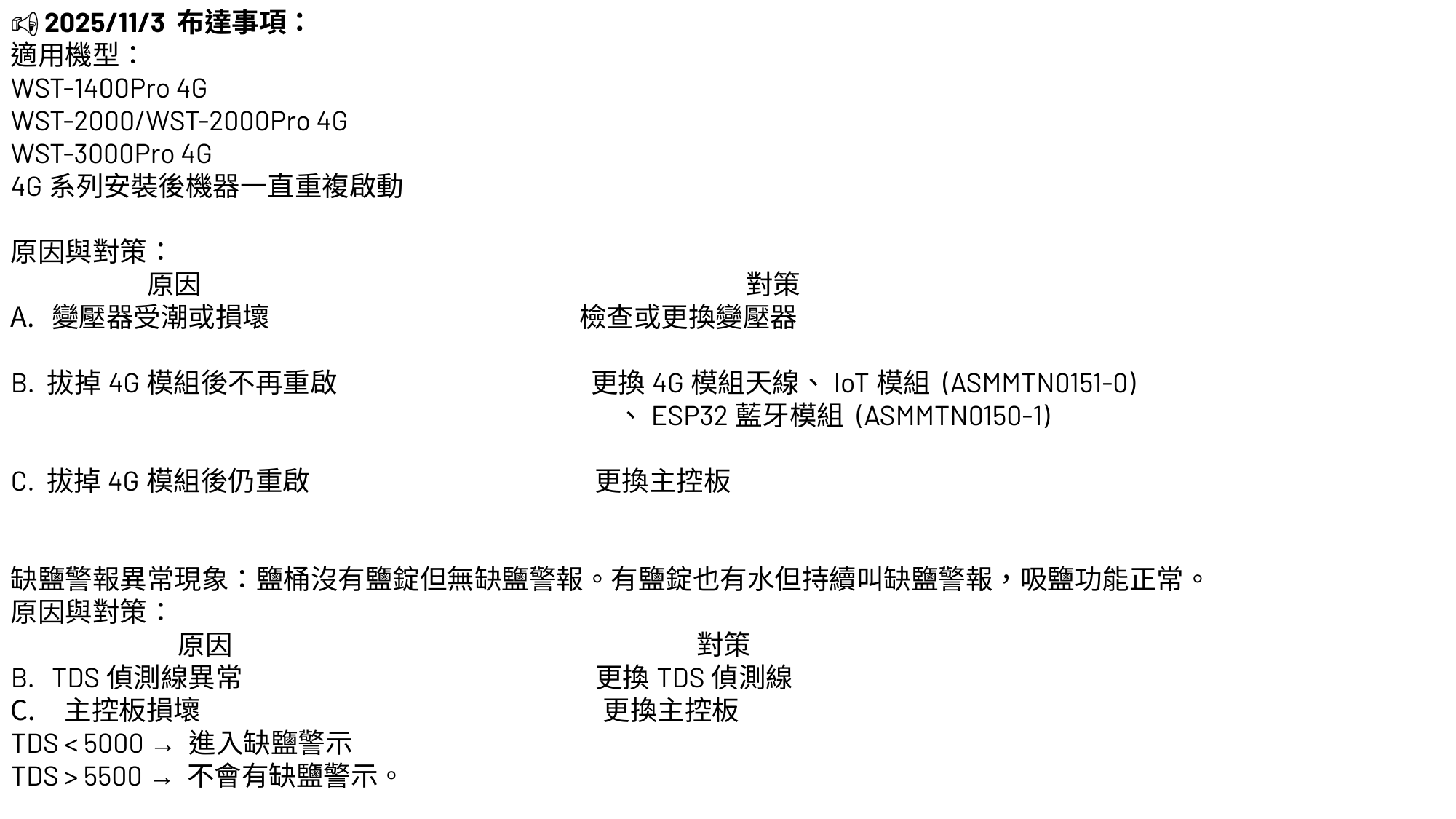

📢 2025/11/3 布達事項：
適用機型：
WST-1400Pro 4G
WST-2000/WST-2000Pro 4G
WST-3000Pro 4G
4G系列安裝後機器一直重複啟動

原因與對策：
                     原因                                                                                        對策
變壓器受潮或損壞                                                  檢查或更換變壓器

B. 拔掉4G模組後不再重啟                                         更換4G模組天線、IoT模組 (ASMMTN0151-0)
                                                                                                 、ESP32藍牙模組 (ASMMTN0150-1)

C. 拔掉4G模組後仍重啟                                              更換主控板

缺鹽警報異常現象：鹽桶沒有鹽錠但無缺鹽警報。有鹽錠也有水但持續叫缺鹽警報，吸鹽功能正常。
原因與對策：
                          原因                                                                           對策
TDS偵測線異常                                                         更換TDS偵測線
 主控板損壞                                                                 更換主控板
TDS < 5000 → 進入缺鹽警示
TDS > 5500 → 不會有缺鹽警示。